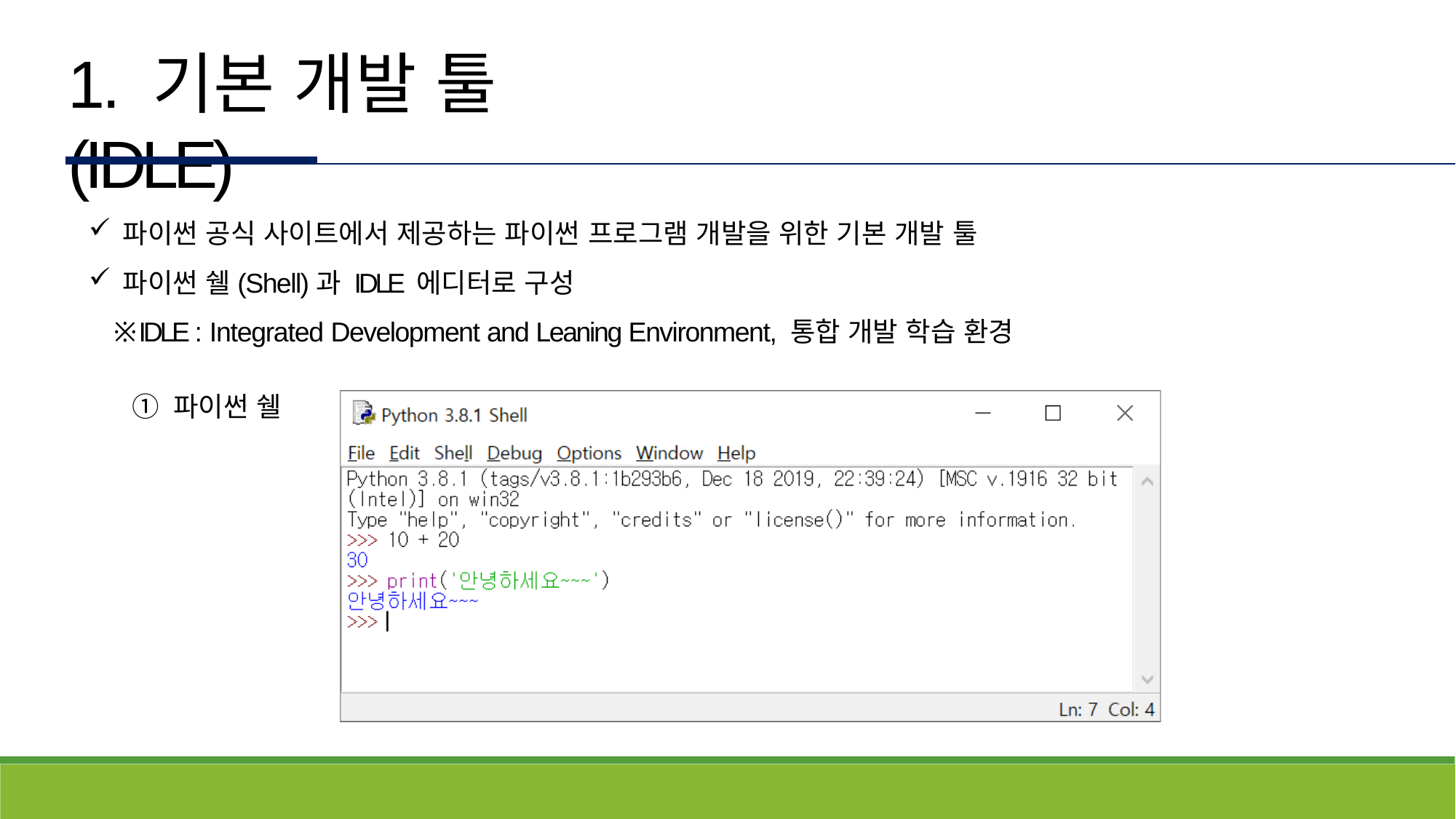

# 1. 기본 개발 툴(IDLE)

파이썬 공식 사이트에서 제공하는 파이썬 프로그램 개발을 위한 기본 개발 툴
파이썬 쉘(Shell)과 IDLE 에디터로 구성
※ IDLE : Integrated Development and Leaning Environment, 통합 개발 학습 환경

① 파이썬 쉘